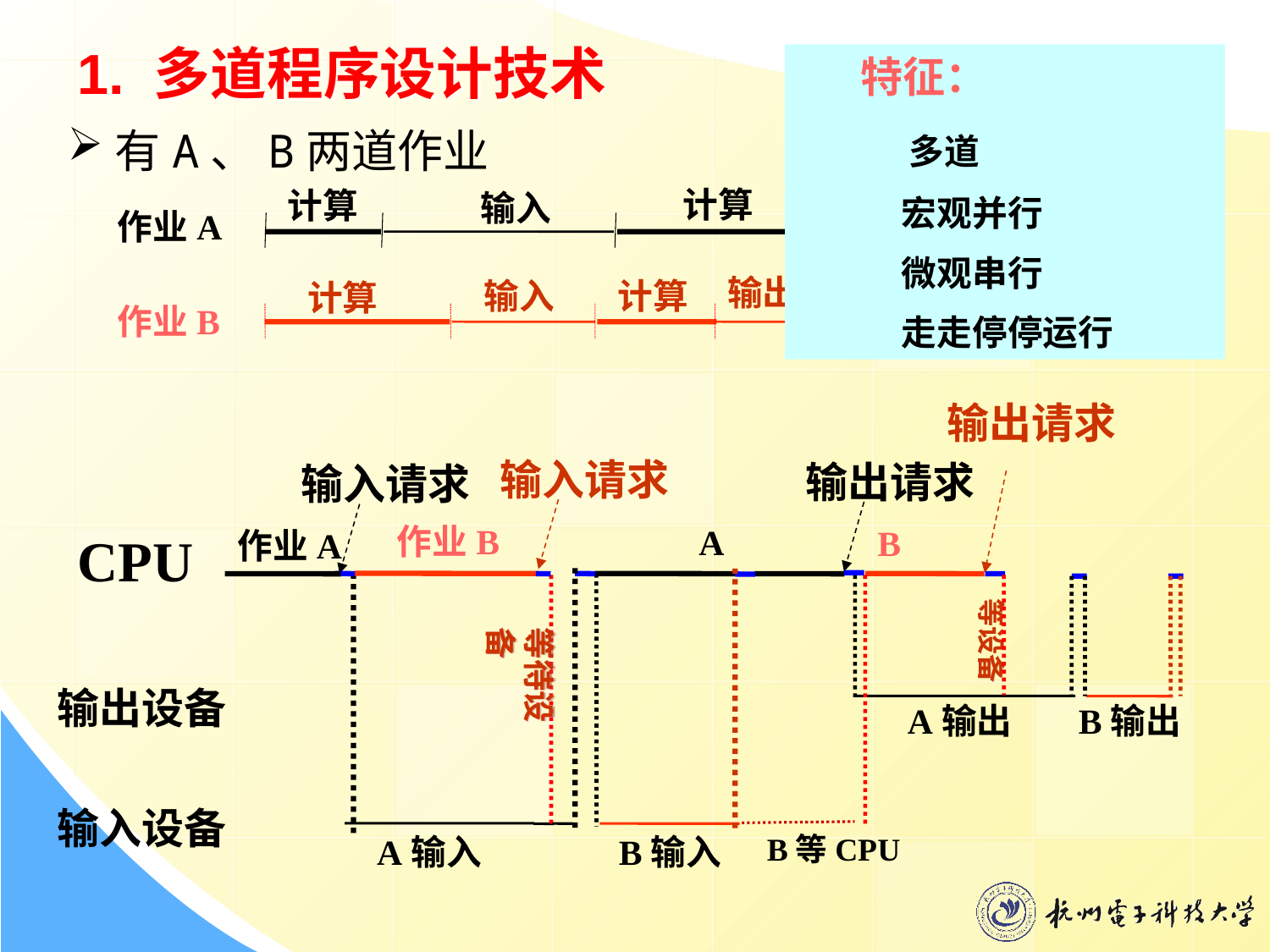

# 1. 多道程序设计技术
特征：
    多道
    宏观并行
    微观串行
    走走停停运行
有A、B两道作业

计算
计算
  输出
  输入

作业A
输出
输入
计算
计算
作业B

输出请求

B

等设备
B输出
A输出
输入请求

输出请求

输入请求

作业B

A输入
A

B输入
作业A

CPU
输出设备
输入设备

B等CPU

等待设备